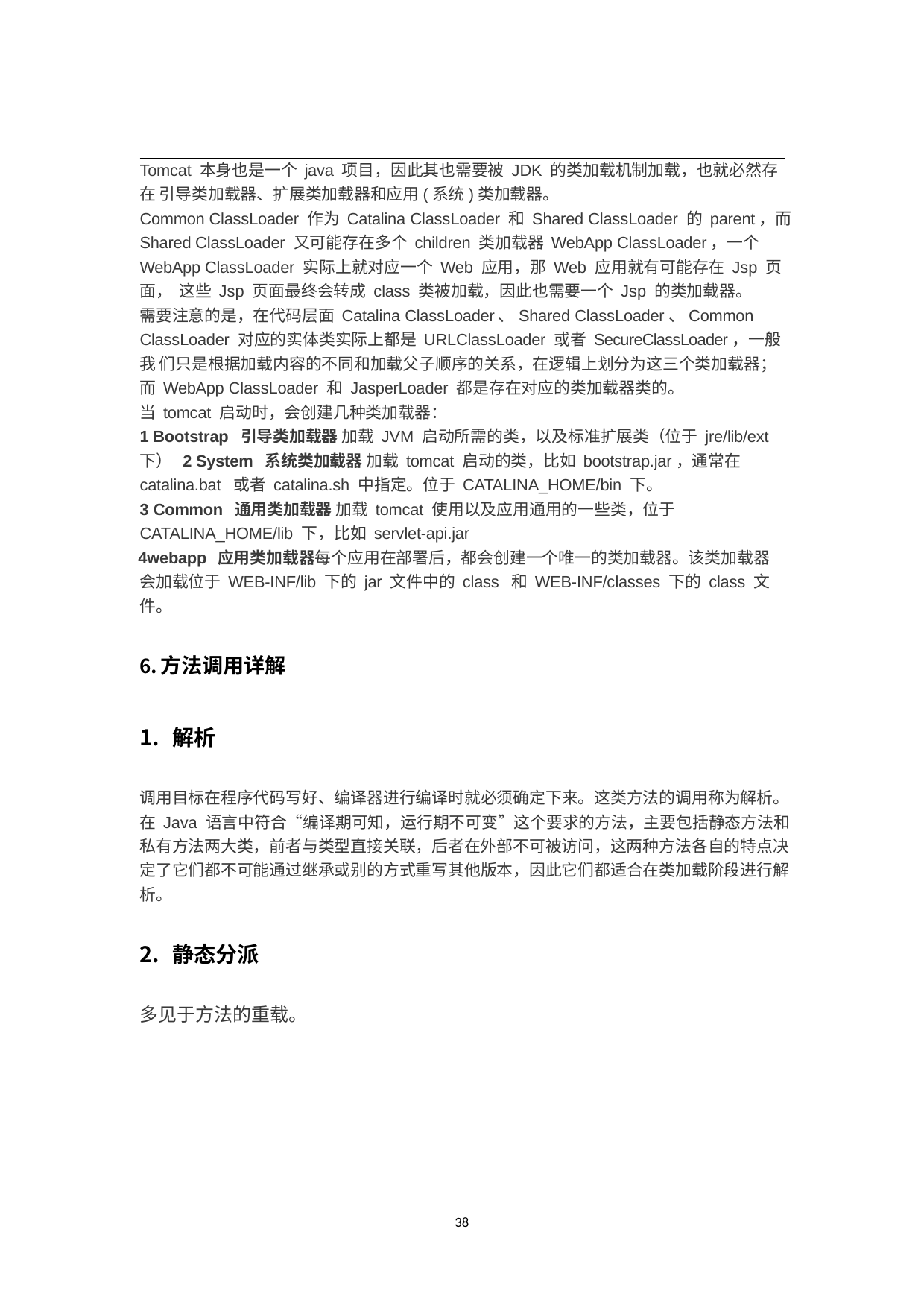

Tomcat 本身也是一个 java 项目，因此其也需要被 JDK 的类加载机制加载，也就必然存在 引导类加载器、扩展类加载器和应用(系统)类加载器。
Common ClassLoader 作为 Catalina ClassLoader 和 Shared ClassLoader 的 parent，而 Shared ClassLoader 又可能存在多个 children 类加载器 WebApp ClassLoader，一个 WebApp ClassLoader 实际上就对应一个 Web 应用，那 Web 应用就有可能存在 Jsp 页面，  这些 Jsp 页面最终会转成 class 类被加载，因此也需要一个 Jsp 的类加载器。
需要注意的是，在代码层面 Catalina ClassLoader、Shared ClassLoader、Common  ClassLoader 对应的实体类实际上都是 URLClassLoader 或者 SecureClassLoader，一般我 们只是根据加载内容的不同和加载父子顺序的关系，在逻辑上划分为这三个类加载器；而 WebApp ClassLoader 和 JasperLoader 都是存在对应的类加载器类的。
当 tomcat 启动时，会创建几种类加载器：
1 Bootstrap 引导类加载器 加载 JVM 启动所需的类，以及标准扩展类（位于 jre/lib/ext 下）  2 System 系统类加载器 加载 tomcat 启动的类，比如 bootstrap.jar，通常在 catalina.bat  或者 catalina.sh 中指定。位于 CATALINA_HOME/bin 下。
Common 通用类加载器 加载 tomcat 使用以及应用通用的一些类，位于
CATALINA_HOME/lib 下，比如 servlet-api.jar
webapp 应用类加载器每个应用在部署后，都会创建一个唯一的类加载器。该类加载器 会加载位于 WEB-INF/lib 下的 jar 文件中的 class 和 WEB-INF/classes 下的 class 文件。

方法调用详解

解析

调用目标在程序代码写好、编译器进行编译时就必须确定下来。这类方法的调用称为解析。 在 Java 语言中符合“编译期可知，运行期不可变”这个要求的方法，主要包括静态方法和 私有方法两大类，前者与类型直接关联，后者在外部不可被访问，这两种方法各自的特点决 定了它们都不可能通过继承或别的方式重写其他版本，因此它们都适合在类加载阶段进行解 析。

静态分派

多见于方法的重载。

38